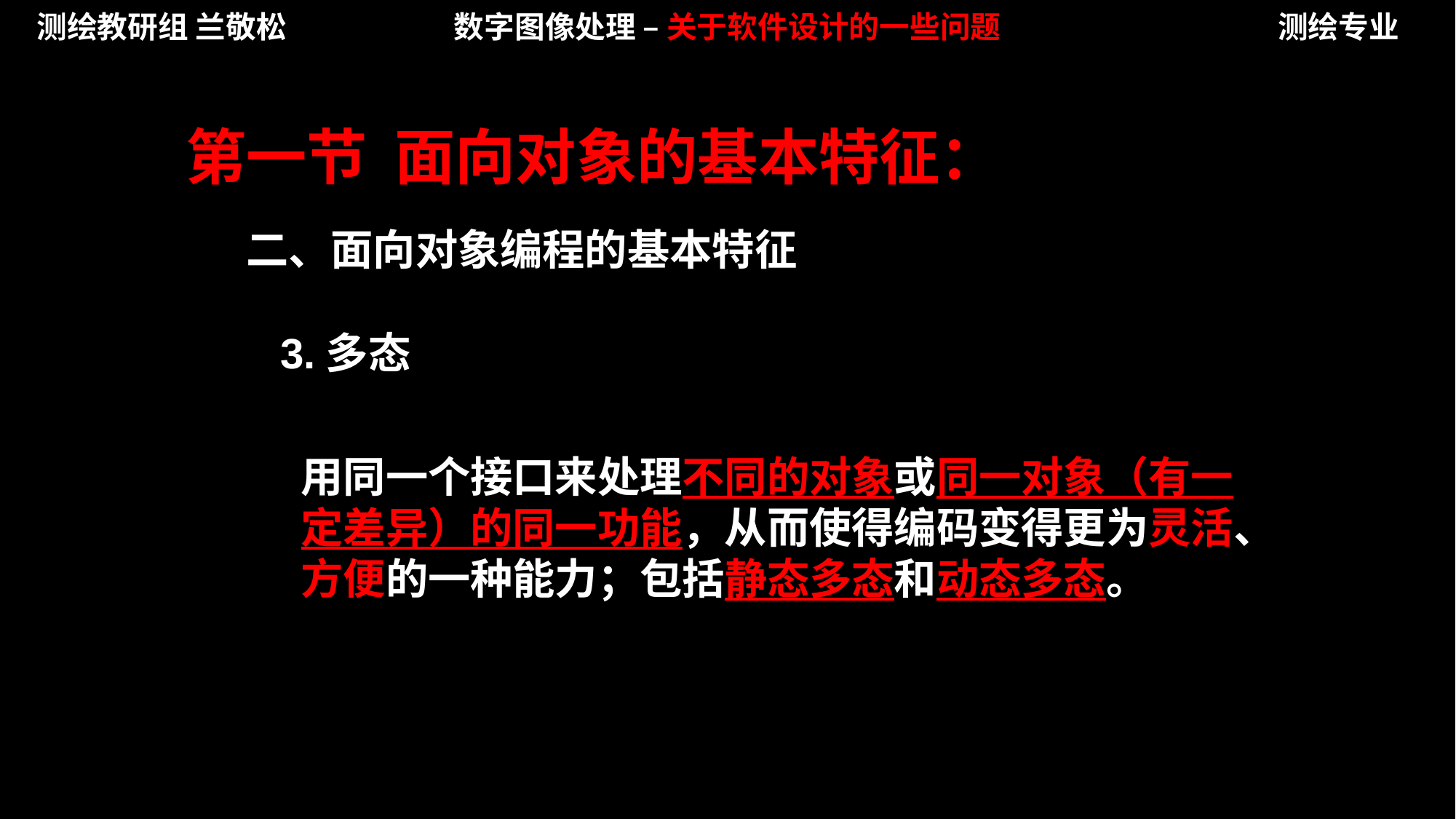

测绘教研组 兰敬松
数字图像处理 – 关于软件设计的一些问题
测绘专业
第一节  面向对象的基本特征：
二、面向对象编程的基本特征
3.多态
用同一个接口来处理不同的对象或同一对象（有一定差异）的同一功能，从而使得编码变得更为灵活、方便的一种能力；包括静态多态和动态多态。